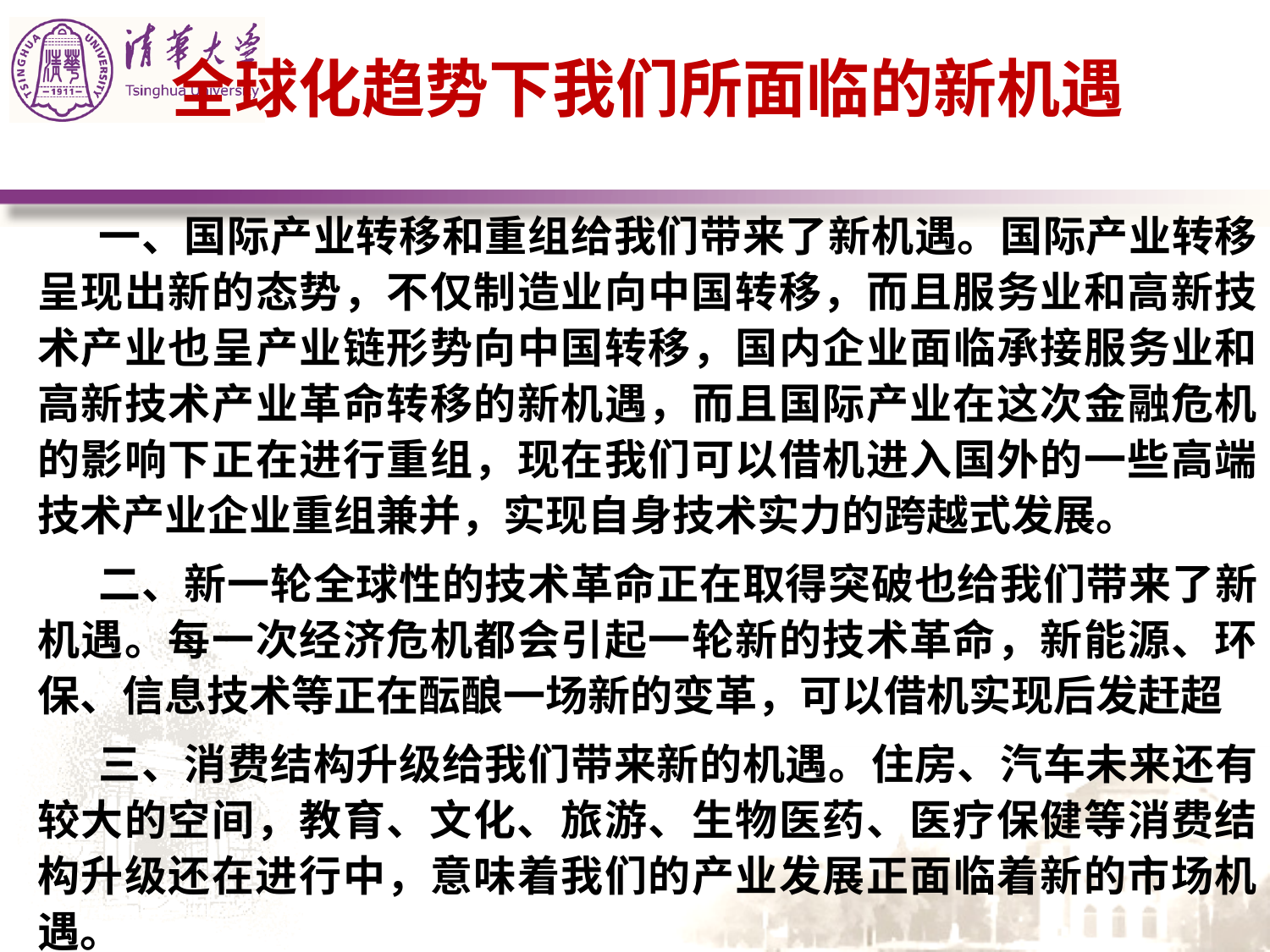

# 全球化趋势下我们所面临的新机遇
　　一、国际产业转移和重组给我们带来了新机遇。国际产业转移呈现出新的态势，不仅制造业向中国转移，而且服务业和高新技术产业也呈产业链形势向中国转移，国内企业面临承接服务业和高新技术产业革命转移的新机遇，而且国际产业在这次金融危机的影响下正在进行重组，现在我们可以借机进入国外的一些高端技术产业企业重组兼并，实现自身技术实力的跨越式发展。
　　二、新一轮全球性的技术革命正在取得突破也给我们带来了新机遇。每一次经济危机都会引起一轮新的技术革命，新能源、环保、信息技术等正在酝酿一场新的变革，可以借机实现后发赶超
　　三、消费结构升级给我们带来新的机遇。住房、汽车未来还有较大的空间，教育、文化、旅游、生物医药、医疗保健等消费结构升级还在进行中，意味着我们的产业发展正面临着新的市场机遇。